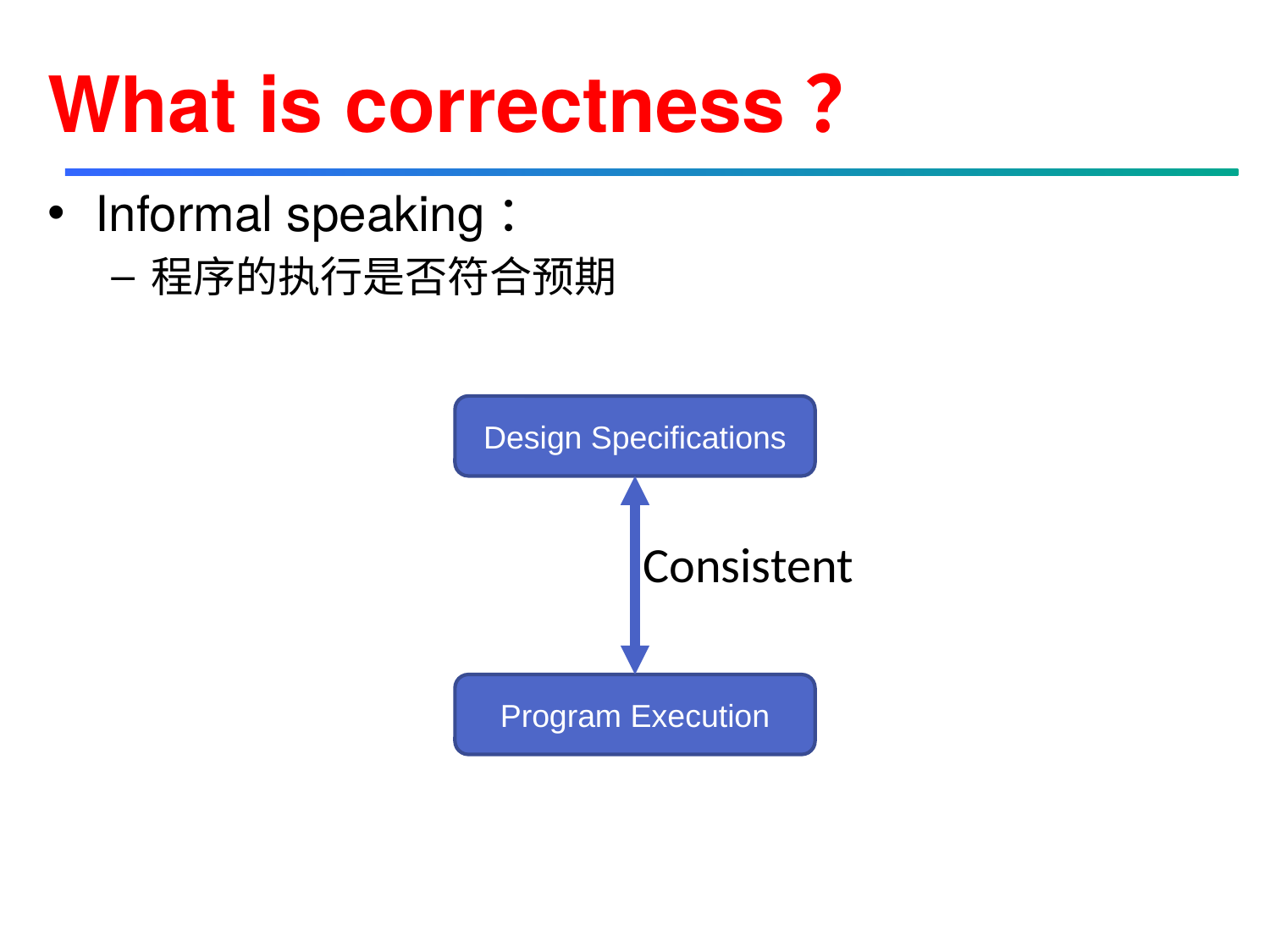

# What is correctness？
Informal speaking：
程序的执行是否符合预期
Design Specifications
Consistent
Program Execution